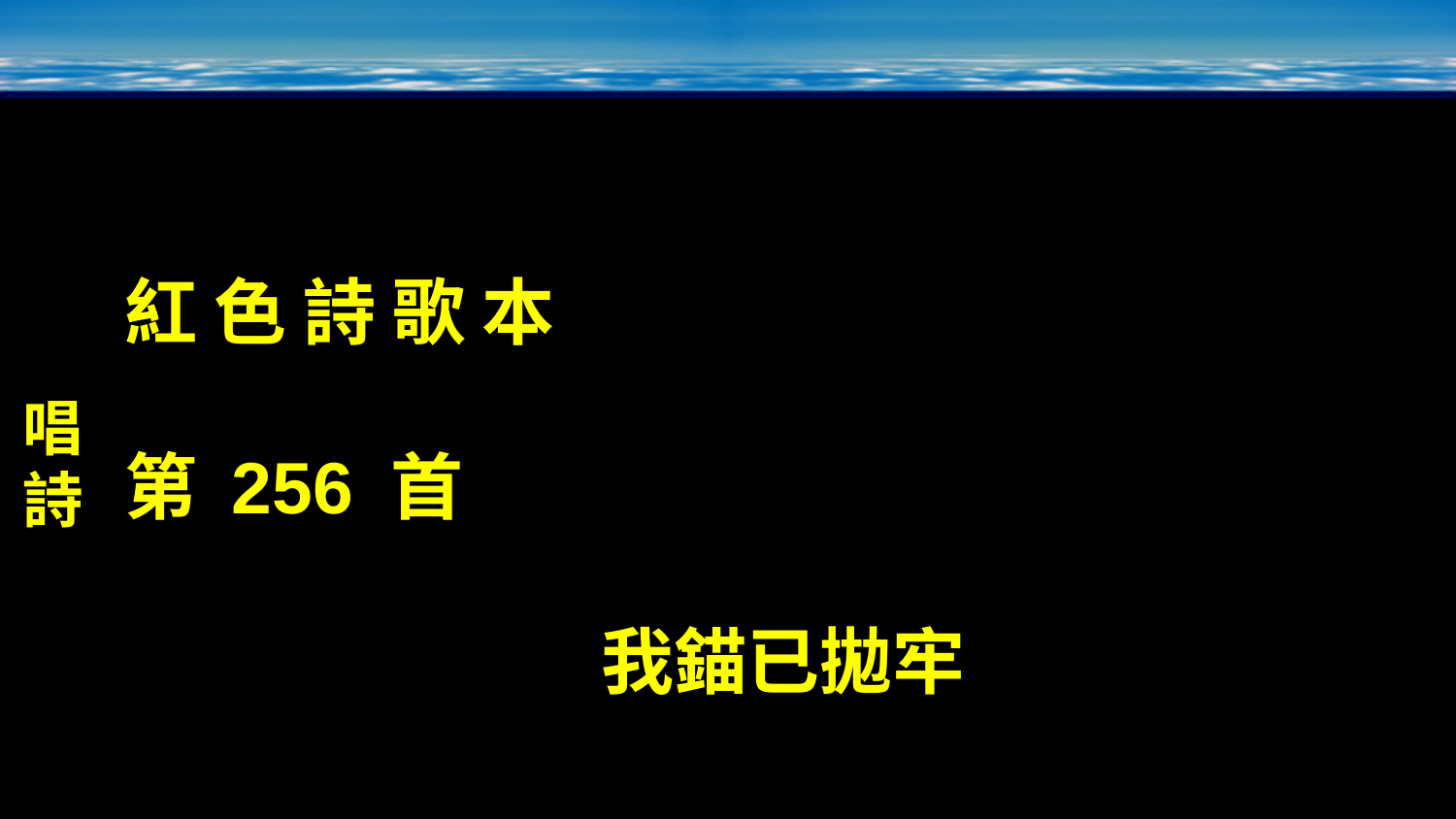

唱詩

紅 色 詩 歌 本

第 256 首

我錨已拋牢